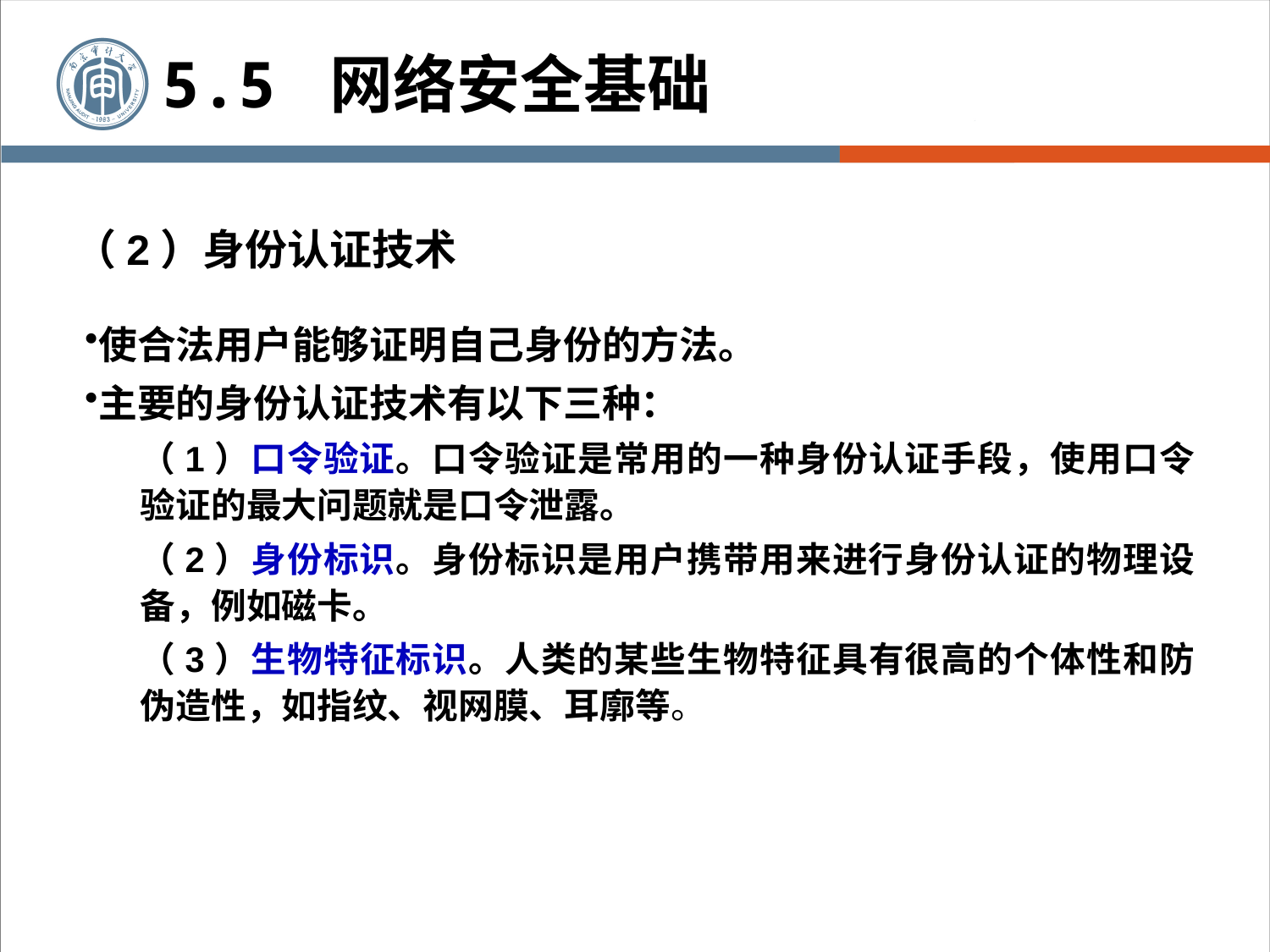

5.5 网络安全基础
# （2）身份认证技术
使合法用户能够证明自己身份的方法。
主要的身份认证技术有以下三种：
（1）口令验证。口令验证是常用的一种身份认证手段，使用口令验证的最大问题就是口令泄露。
（2）身份标识。身份标识是用户携带用来进行身份认证的物理设备，例如磁卡。
（3）生物特征标识。人类的某些生物特征具有很高的个体性和防伪造性，如指纹、视网膜、耳廓等。